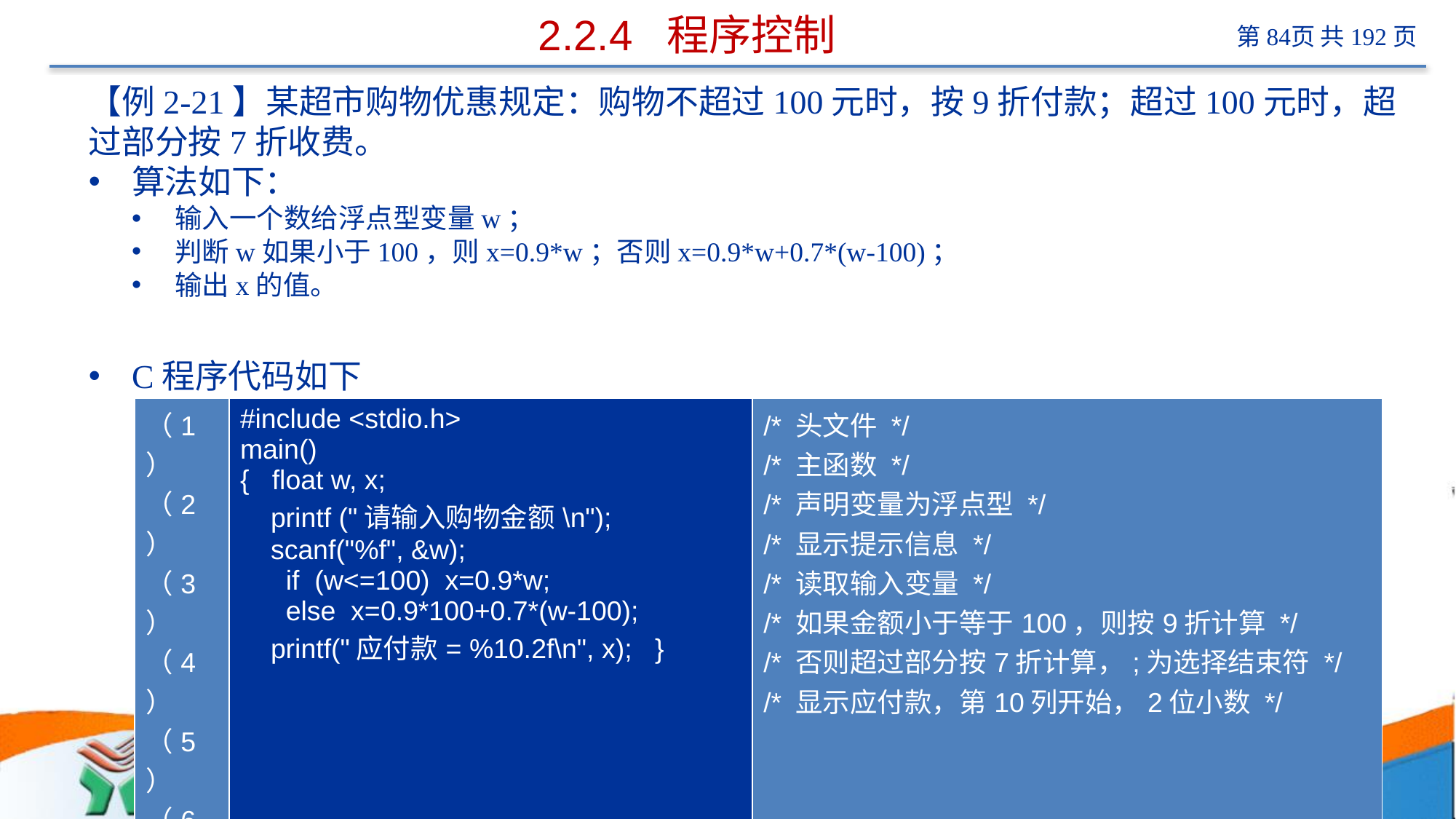

# 2.2.4  程序控制
【例2-21】某超市购物优惠规定：购物不超过100元时，按9折付款；超过100元时，超过部分按7折收费。
算法如下：
输入一个数给浮点型变量w；
判断w如果小于100，则x=0.9*w；否则x=0.9*w+0.7*(w-100)；
输出x的值。

C程序代码如下

| （1） （2） （3） （4） （5） （6） （7） （8） | #include <stdio.h> main() { float w, x; printf ("请输入购物金额\n"); scanf("%f", &w); if (w<=100) x=0.9\*w; else x=0.9\*100+0.7\*(w-100); printf("应付款= %10.2f\n", x); } | /\* 头文件 \*/ /\* 主函数 \*/ /\* 声明变量为浮点型 \*/ /\* 显示提示信息 \*/ /\* 读取输入变量 \*/ /\* 如果金额小于等于100，则按9折计算 \*/ /\* 否则超过部分按7折计算，;为选择结束符 \*/ /\* 显示应付款，第10列开始，2位小数 \*/ |
| --- | --- | --- |